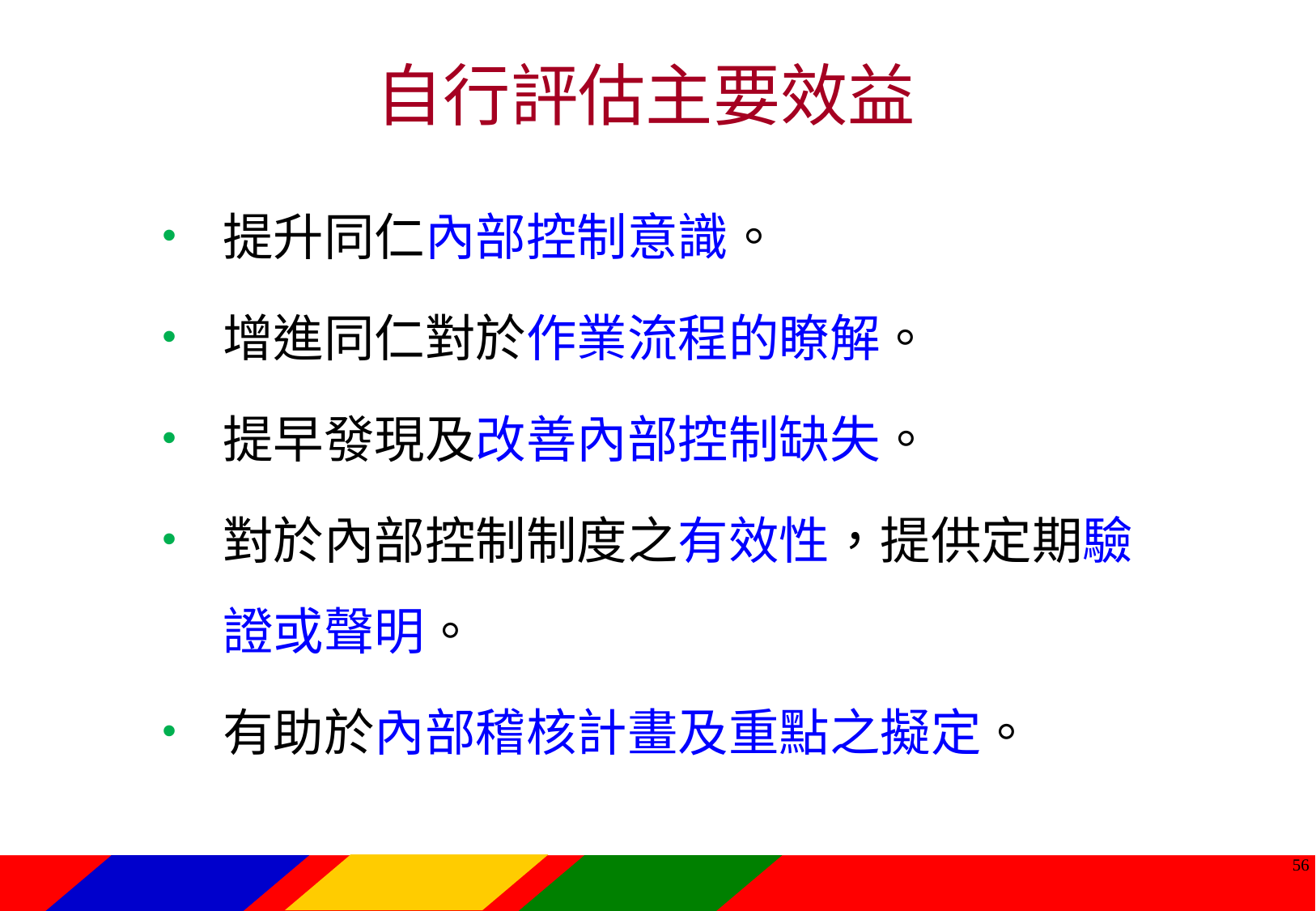

自行評估主要效益
提升同仁內部控制意識。
增進同仁對於作業流程的瞭解。
提早發現及改善內部控制缺失。
對於內部控制制度之有效性，提供定期驗證或聲明。
有助於內部稽核計畫及重點之擬定。
56